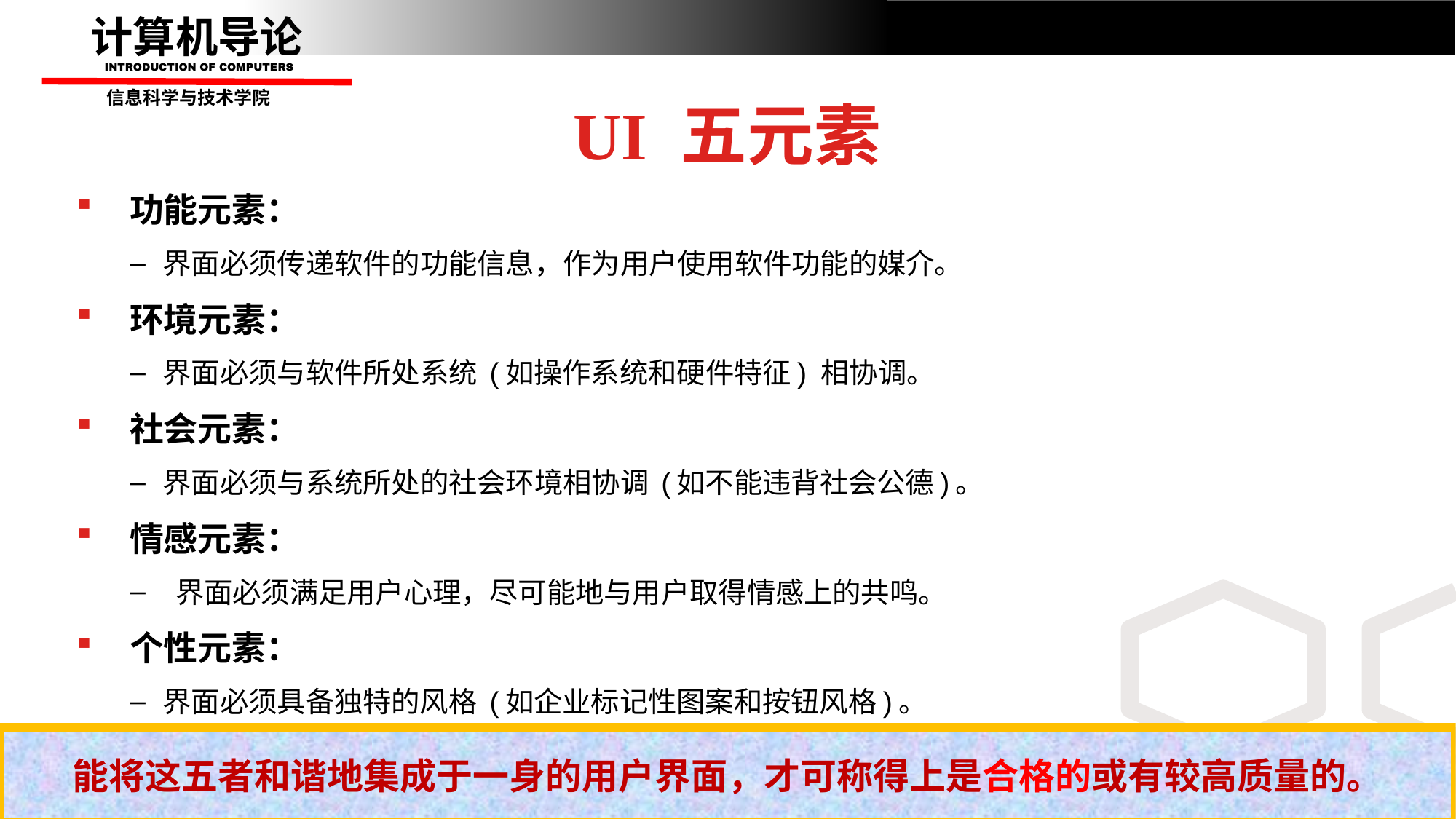

# UI 五元素
功能元素：
界面必须传递软件的功能信息，作为用户使用软件功能的媒介。
环境元素：
界面必须与软件所处系统 (如操作系统和硬件特征) 相协调。
社会元素：
界面必须与系统所处的社会环境相协调 (如不能违背社会公德)。
情感元素：
 界面必须满足用户心理，尽可能地与用户取得情感上的共鸣。
个性元素：
界面必须具备独特的风格 (如企业标记性图案和按钮风格)。
能将这五者和谐地集成于一身的用户界面，才可称得上是合格的或有较高质量的。